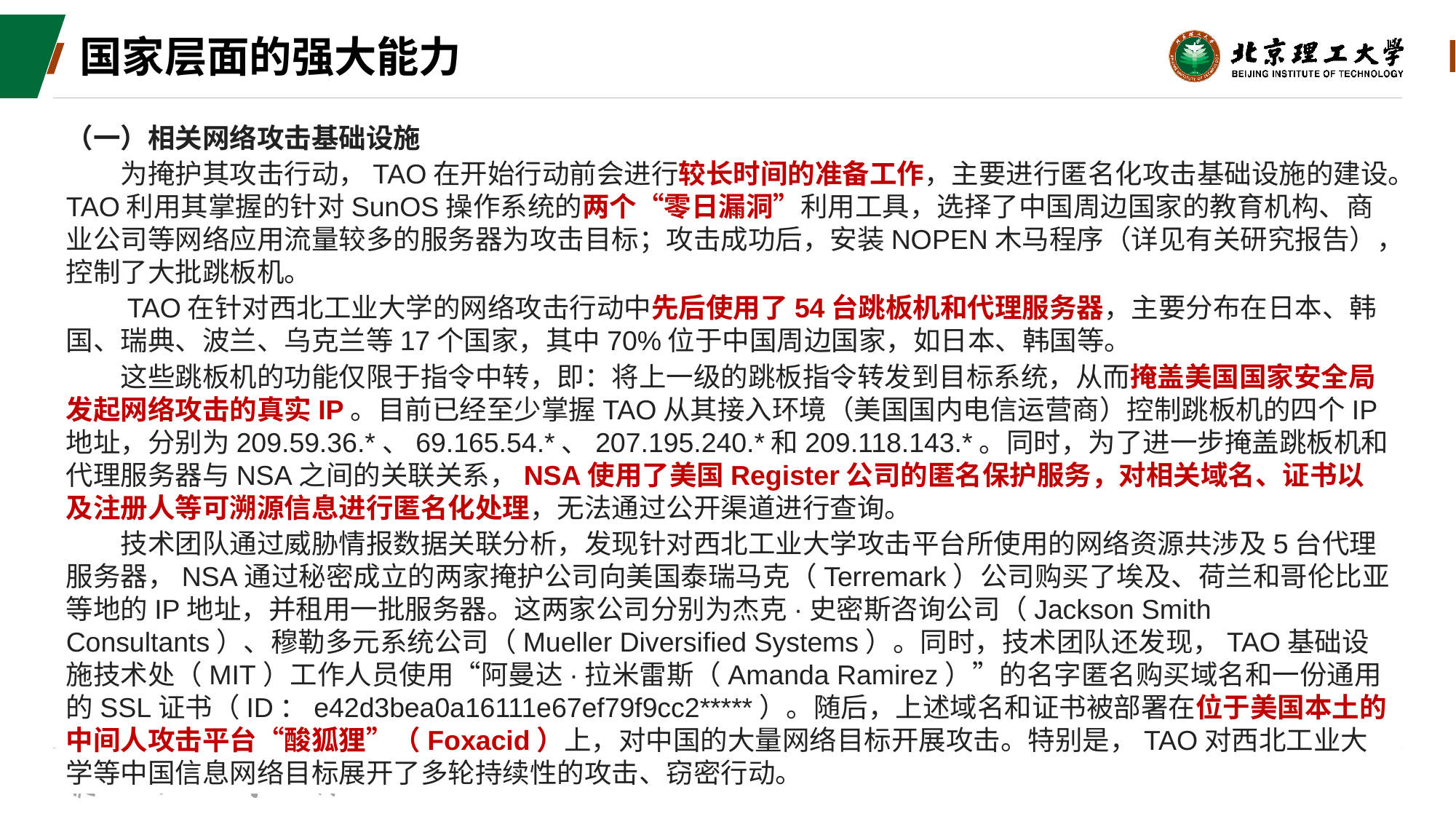

# 国家层面的强大能力
（一）相关网络攻击基础设施
　　为掩护其攻击行动，TAO在开始行动前会进行较长时间的准备工作，主要进行匿名化攻击基础设施的建设。TAO利用其掌握的针对SunOS操作系统的两个“零日漏洞”利用工具，选择了中国周边国家的教育机构、商业公司等网络应用流量较多的服务器为攻击目标；攻击成功后，安装NOPEN木马程序（详见有关研究报告），控制了大批跳板机。
　　TAO在针对西北工业大学的网络攻击行动中先后使用了54台跳板机和代理服务器，主要分布在日本、韩国、瑞典、波兰、乌克兰等17个国家，其中70%位于中国周边国家，如日本、韩国等。
　　这些跳板机的功能仅限于指令中转，即：将上一级的跳板指令转发到目标系统，从而掩盖美国国家安全局发起网络攻击的真实IP。目前已经至少掌握TAO从其接入环境（美国国内电信运营商）控制跳板机的四个IP地址，分别为209.59.36.*、69.165.54.*、207.195.240.*和209.118.143.*。同时，为了进一步掩盖跳板机和代理服务器与NSA之间的关联关系，NSA使用了美国Register公司的匿名保护服务，对相关域名、证书以及注册人等可溯源信息进行匿名化处理，无法通过公开渠道进行查询。
　　技术团队通过威胁情报数据关联分析，发现针对西北工业大学攻击平台所使用的网络资源共涉及5台代理服务器，NSA通过秘密成立的两家掩护公司向美国泰瑞马克（Terremark）公司购买了埃及、荷兰和哥伦比亚等地的IP地址，并租用一批服务器。这两家公司分别为杰克·史密斯咨询公司（Jackson Smith Consultants）、穆勒多元系统公司（Mueller Diversified Systems）。同时，技术团队还发现，TAO基础设施技术处（MIT）工作人员使用“阿曼达·拉米雷斯（Amanda Ramirez）”的名字匿名购买域名和一份通用的SSL证书（ID：e42d3bea0a16111e67ef79f9cc2*****）。随后，上述域名和证书被部署在位于美国本土的中间人攻击平台“酸狐狸”（Foxacid）上，对中国的大量网络目标开展攻击。特别是，TAO对西北工业大学等中国信息网络目标展开了多轮持续性的攻击、窃密行动。